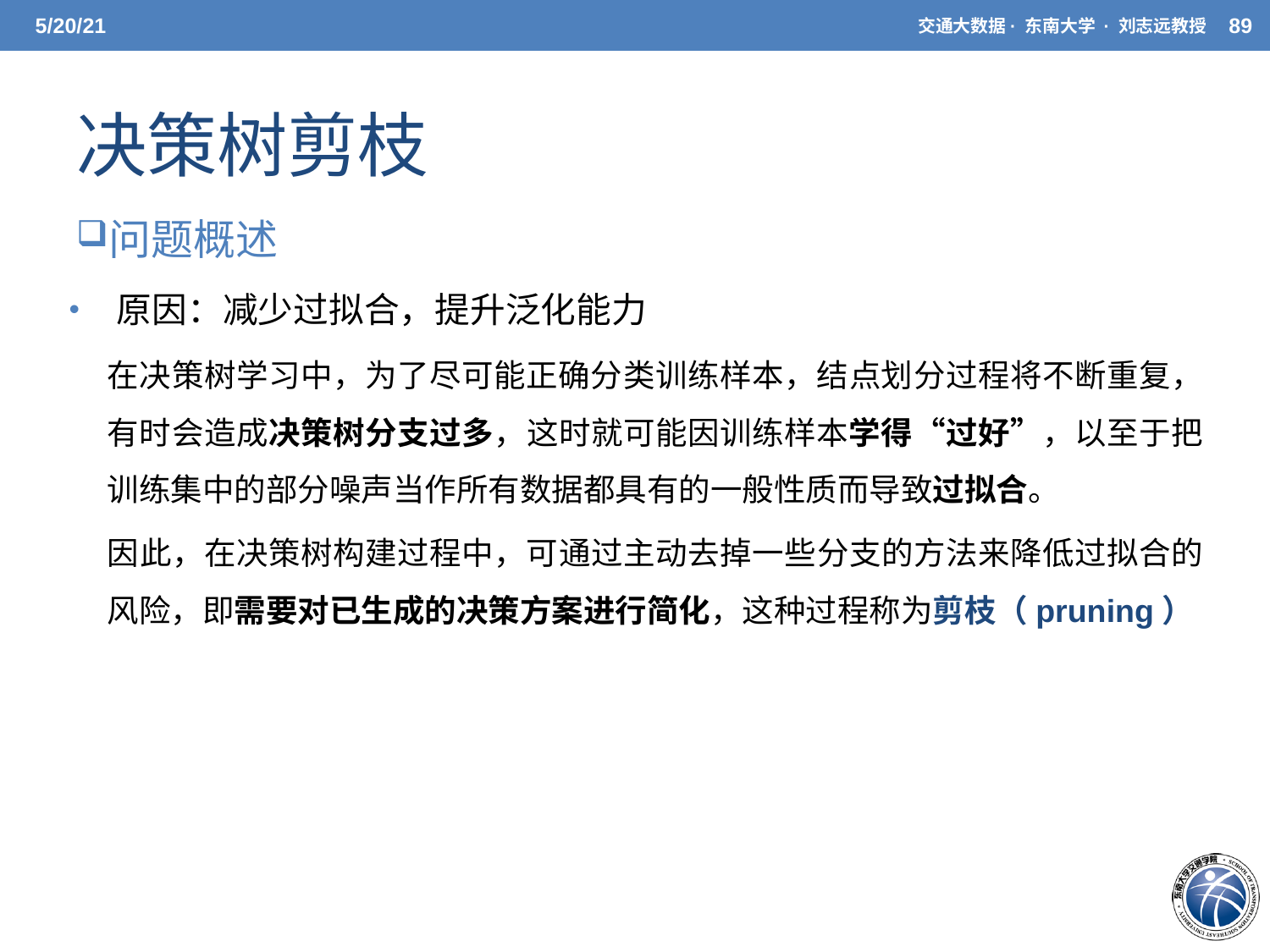

5/20/21
交通大数据· 东南大学 · 刘志远教授
89
# 决策树剪枝
问题概述
原因：减少过拟合，提升泛化能力
在决策树学习中，为了尽可能正确分类训练样本，结点划分过程将不断重复，有时会造成决策树分支过多，这时就可能因训练样本学得“过好”，以至于把训练集中的部分噪声当作所有数据都具有的一般性质而导致过拟合。
因此，在决策树构建过程中，可通过主动去掉一些分支的方法来降低过拟合的风险，即需要对已生成的决策方案进行简化，这种过程称为剪枝（pruning）